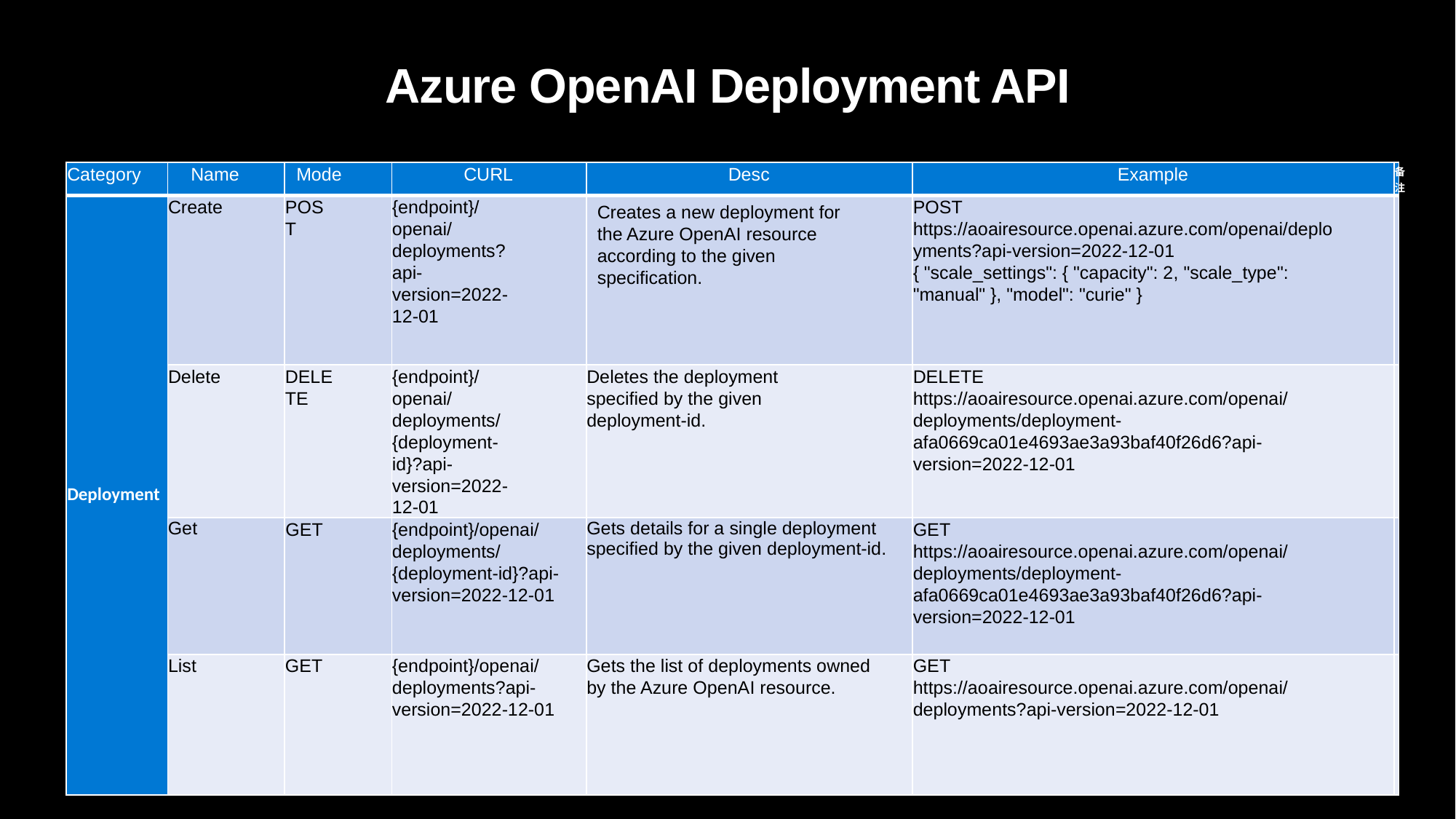

# Azure OpenAI Deployment API
| Category | Name | Mode | CURL | Desc | Example | 备注 |
| --- | --- | --- | --- | --- | --- | --- |
| Deployment | Create | POST | {endpoint}/openai/deployments?api-version=2022-12-01 | Creates a new deployment for the Azure OpenAI resource according to the given specification. | POST https://aoairesource.openai.azure.com/openai/deployments?api-version=2022-12-01 { "scale\_settings": { "capacity": 2, "scale\_type": "manual" }, "model": "curie" } |  |
|  | Delete | DELETE | {endpoint}/openai/deployments/{deployment-id}?api-version=2022-12-01 | Deletes the deployment specified by the given deployment-id. | DELETE https://aoairesource.openai.azure.com/openai/deployments/deployment-afa0669ca01e4693ae3a93baf40f26d6?api-version=2022-12-01 |  |
| 完成 | Get | GET | {endpoint}/openai/deployments/{deployment-id}?api-version=2022-12-01 | Gets details for a single deployment specified by the given deployment-id. | GET https://aoairesource.openai.azure.com/openai/deployments/deployment-afa0669ca01e4693ae3a93baf40f26d6?api-version=2022-12-01 |  |
| 编辑 | List | GET | {endpoint}/openai/deployments?api-version=2022-12-01 | Gets the list of deployments owned by the Azure OpenAI resource. | GET https://aoairesource.openai.azure.com/openai/deployments?api-version=2022-12-01 |  |